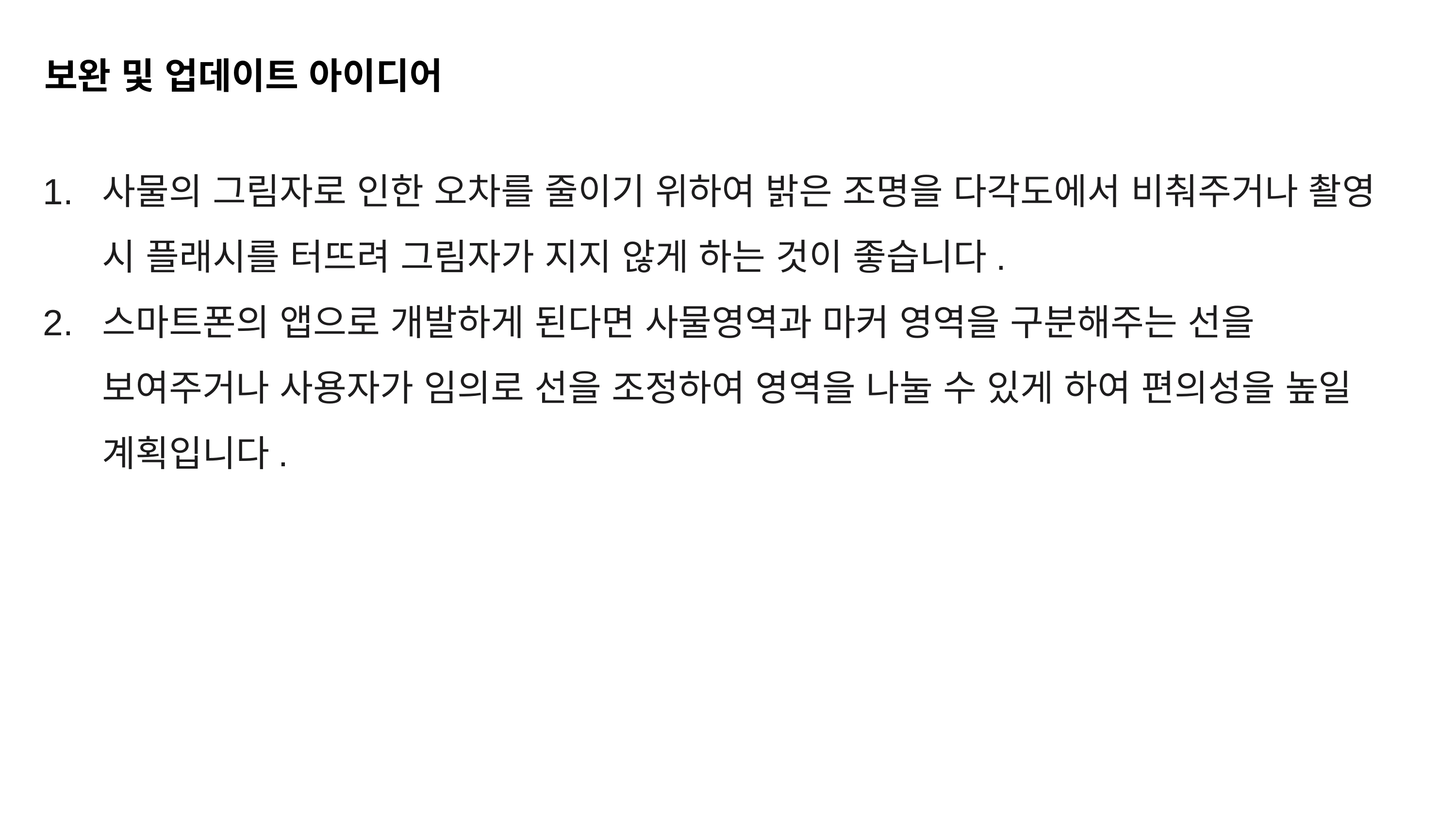

# 보완 및 업데이트 아이디어
사물의 그림자로 인한 오차를 줄이기 위하여 밝은 조명을 다각도에서 비춰주거나 촬영 시 플래시를 터뜨려 그림자가 지지 않게 하는 것이 좋습니다.
스마트폰의 앱으로 개발하게 된다면 사물영역과 마커 영역을 구분해주는 선을 보여주거나 사용자가 임의로 선을 조정하여 영역을 나눌 수 있게 하여 편의성을 높일 계획입니다.